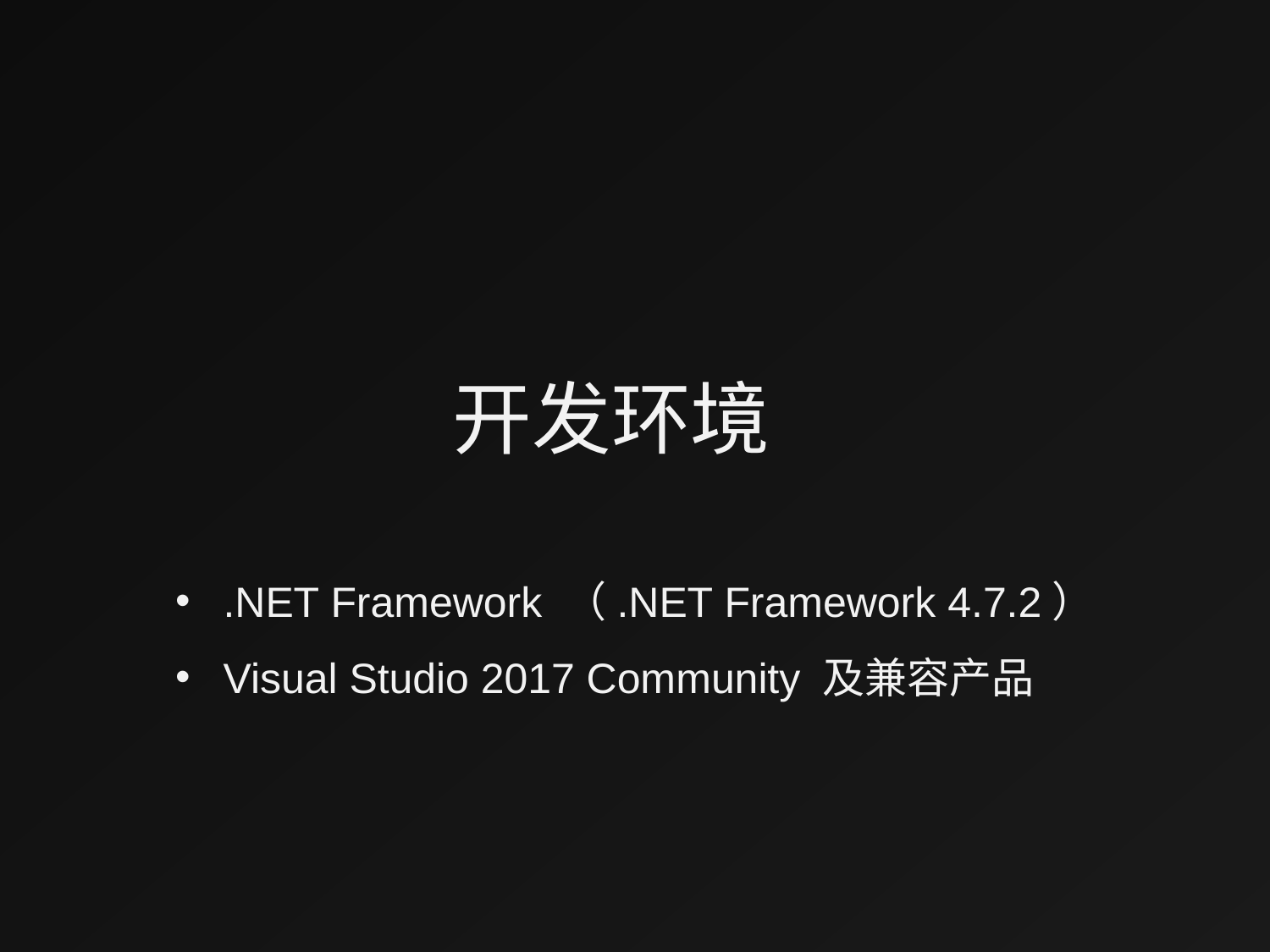

开发环境
.NET Framework （.NET Framework 4.7.2）
Visual Studio 2017 Community 及兼容产品